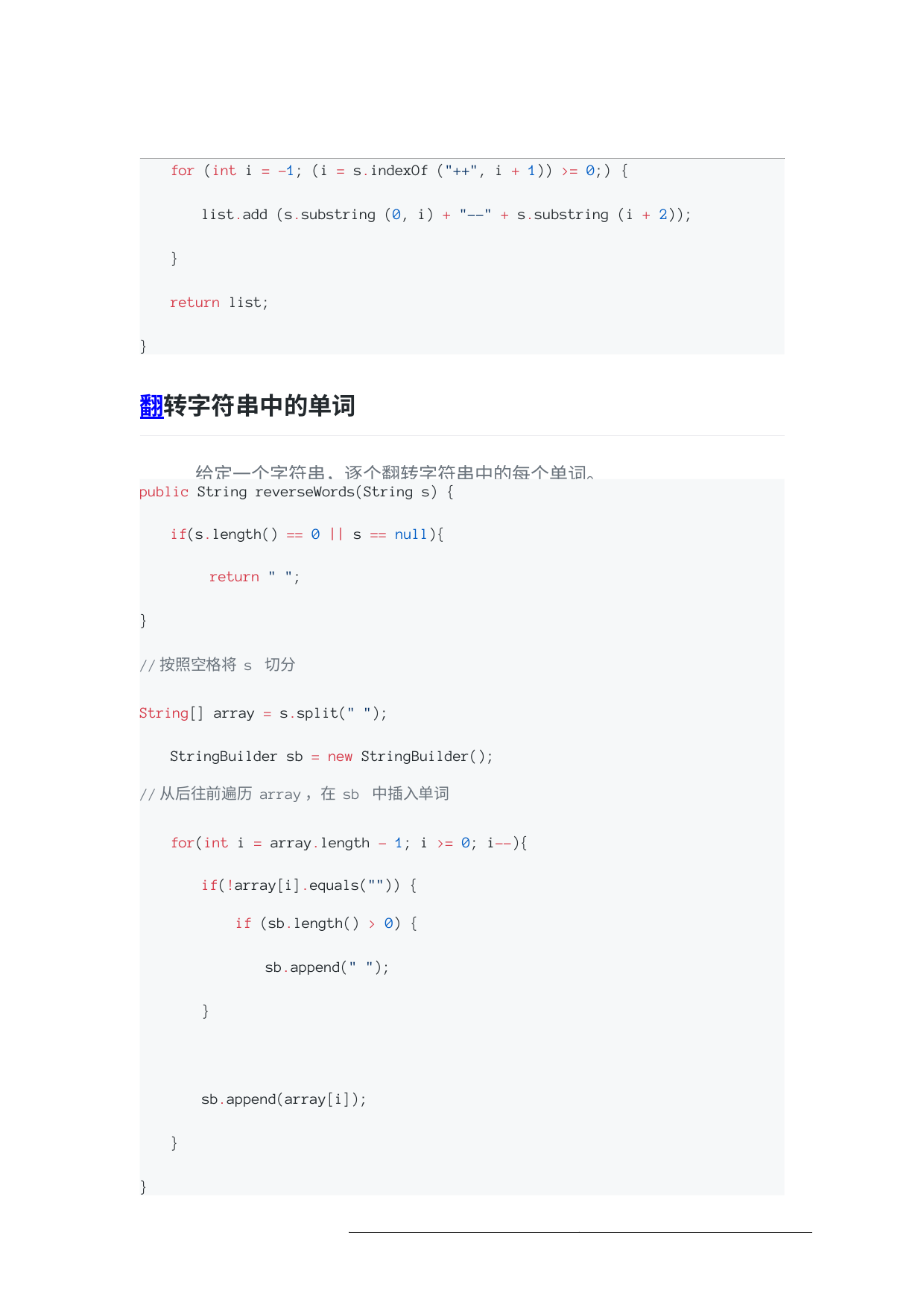

for (int i = -1; (i = s.indexOf ("++", i + 1)) >= 0;) {

list.add (s.substring (0, i) + "--" + s.substring (i + 2));

}

return list;

}
翻转字符串中的单词

给定一个字符串，逐个翻转字符串中的每个单词。

public String reverseWords(String s) {
if(s.length() == 0 || s == null){  return " ";

}

//按照空格将 s 切分
String[] array = s.split(" ");  StringBuilder sb = new StringBuilder();

//从后往前遍历 array，在 sb 中插入单词
for(int i = array.length - 1; i >= 0; i--){  if(!array[i].equals("")) {

if (sb.length() > 0) {

sb.append(" ");

}

sb.append(array[i]);

}

}